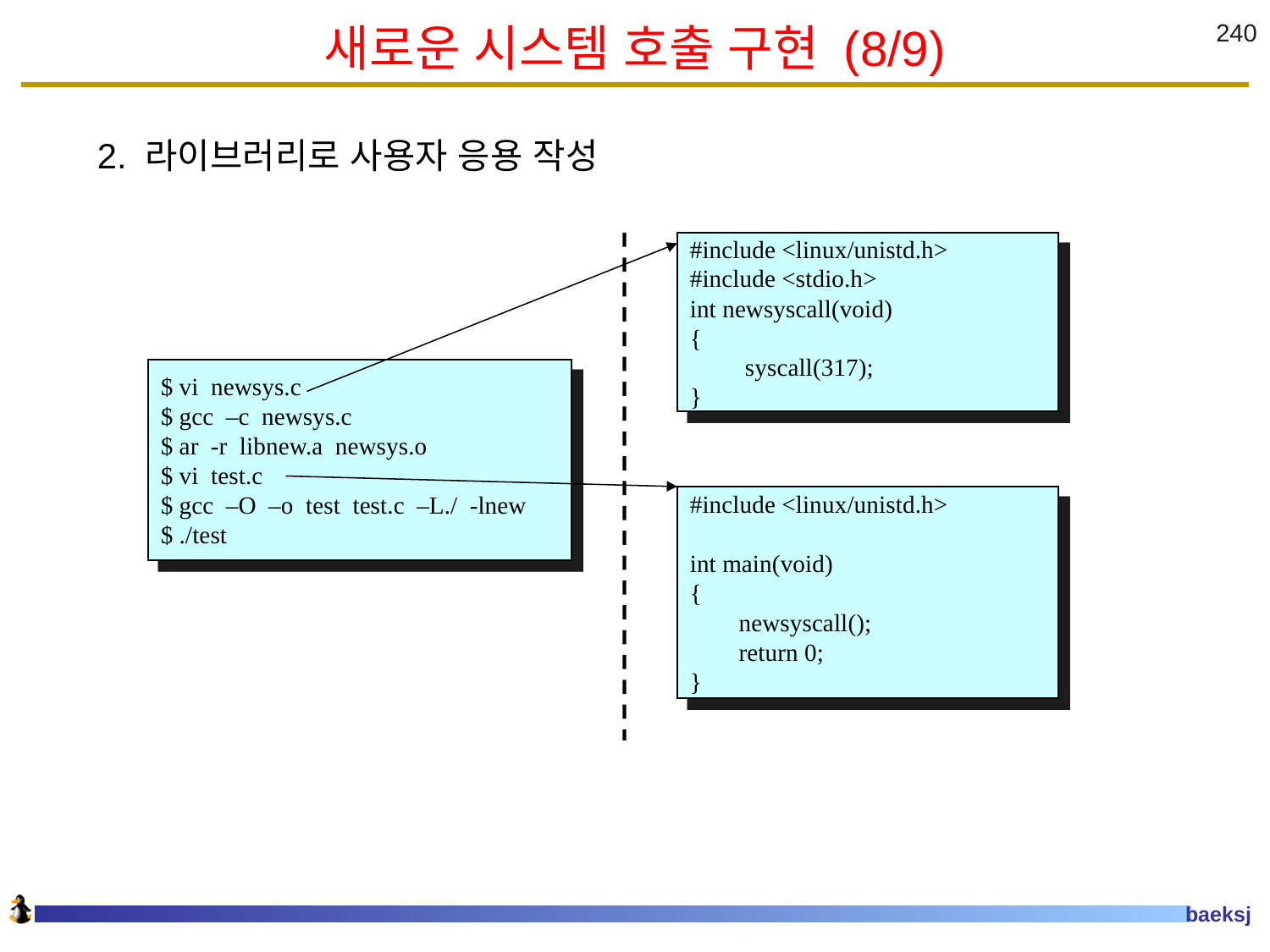

# 새로운 시스템 호출 구현 (8/9)
240
2. 라이브러리로 사용자 응용 작성

#include <linux/unistd.h>
#include <stdio.h>
int newsyscall(void)
{
         syscall(317);
}

$ vi  newsys.c
$ gcc  –c  newsys.c
$ ar  -r  libnew.a  newsys.o
$ vi  test.c
$ gcc  –O  –o  test  test.c  –L./  -lnew
$ ./test

#include <linux/unistd.h>

int main(void)
{
        newsyscall();
        return 0;
}